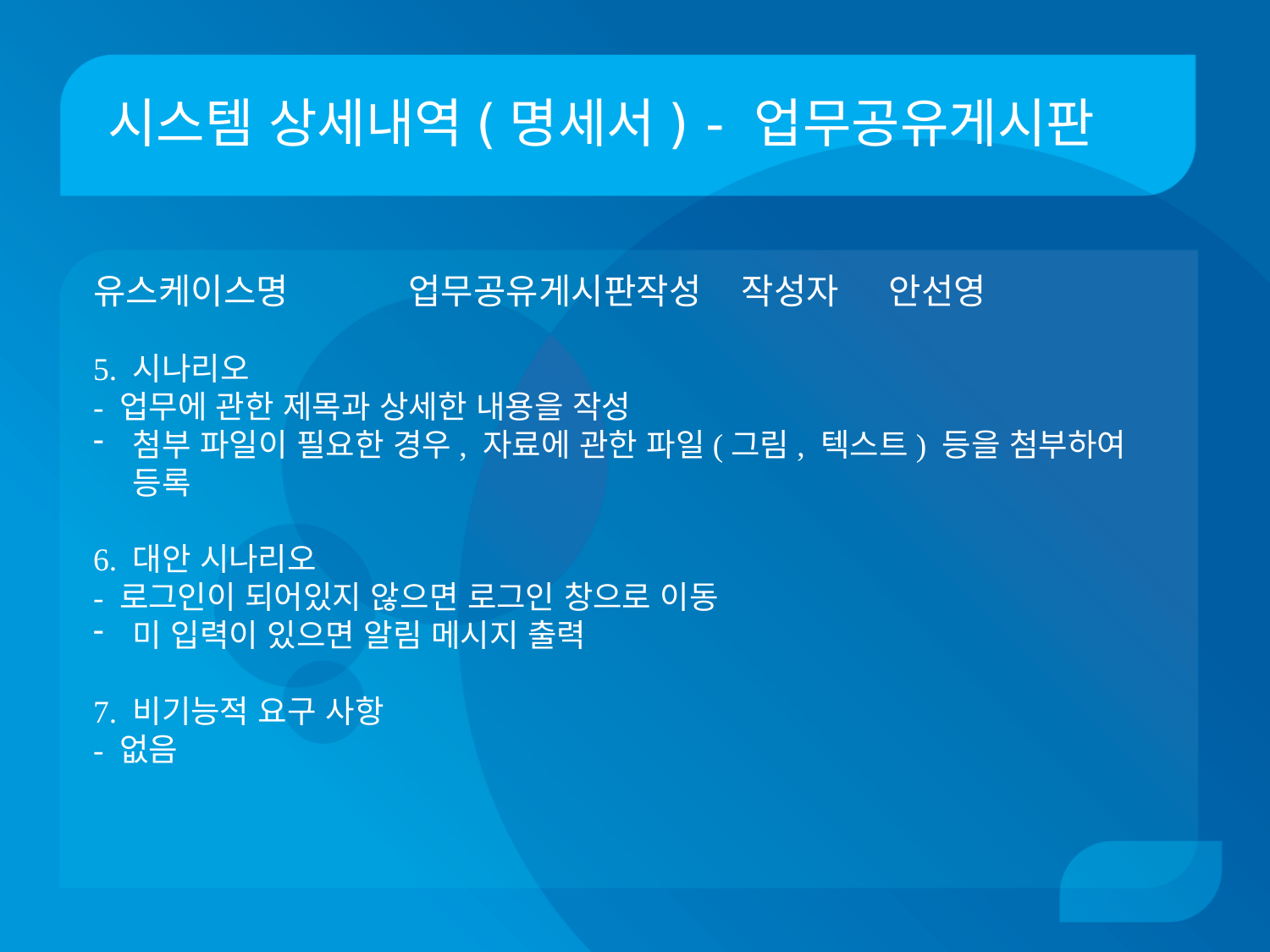

# 시스템 상세내역(명세서) - 업무공유게시판
유스케이스명            업무공유게시판작성    작성자     안선영
5. 시나리오
- 업무에 관한 제목과 상세한 내용을 작성
첨부 파일이 필요한 경우, 자료에 관한 파일(그림, 텍스트) 등을 첨부하여 등록

6. 대안 시나리오
- 로그인이 되어있지 않으면 로그인 창으로 이동
미 입력이 있으면 알림 메시지 출력

7. 비기능적 요구 사항
- 없음